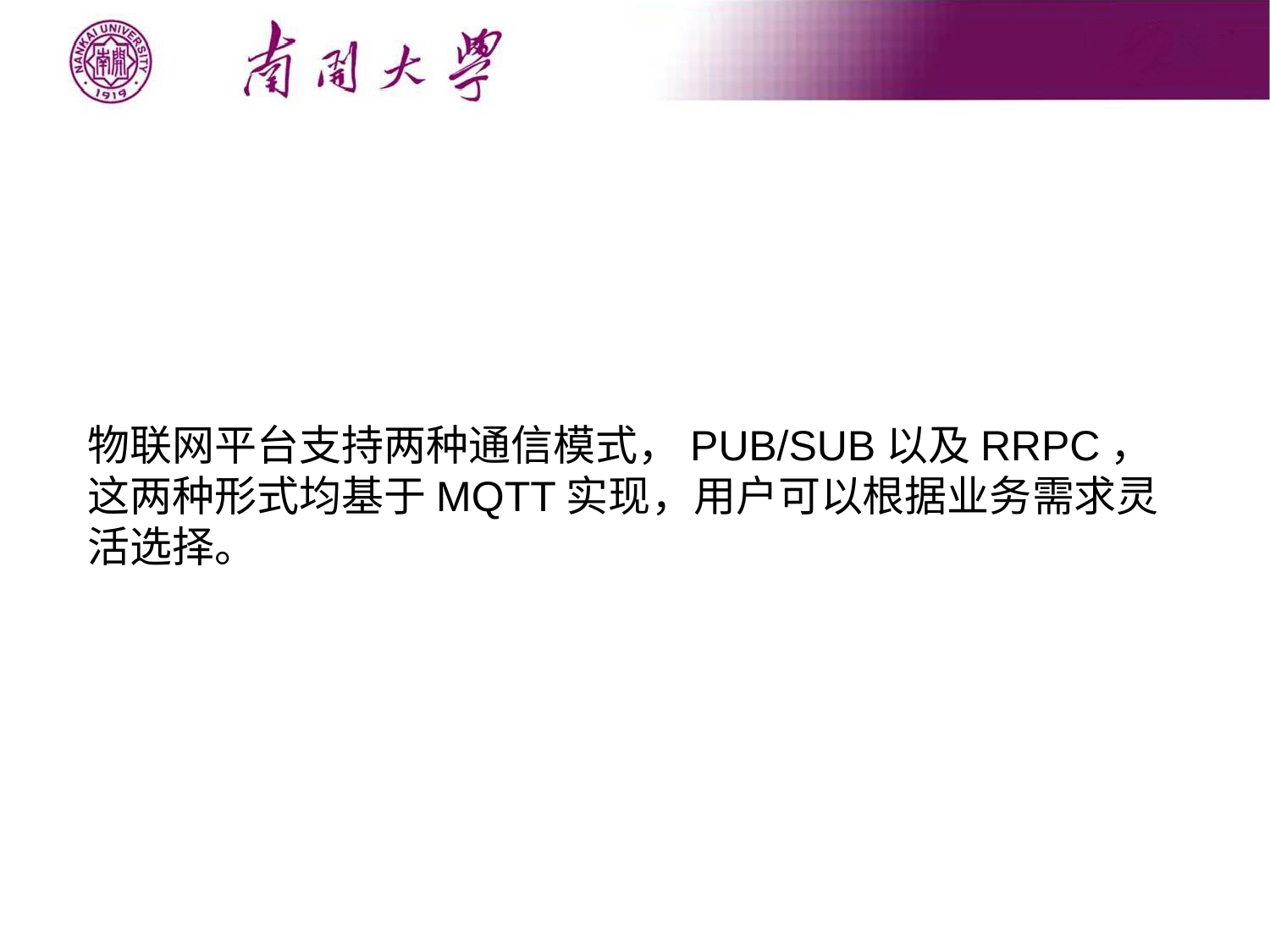

物联网平台支持两种通信模式，PUB/SUB以及RRPC，这两种形式均基于MQTT实现，用户可以根据业务需求灵活选择。